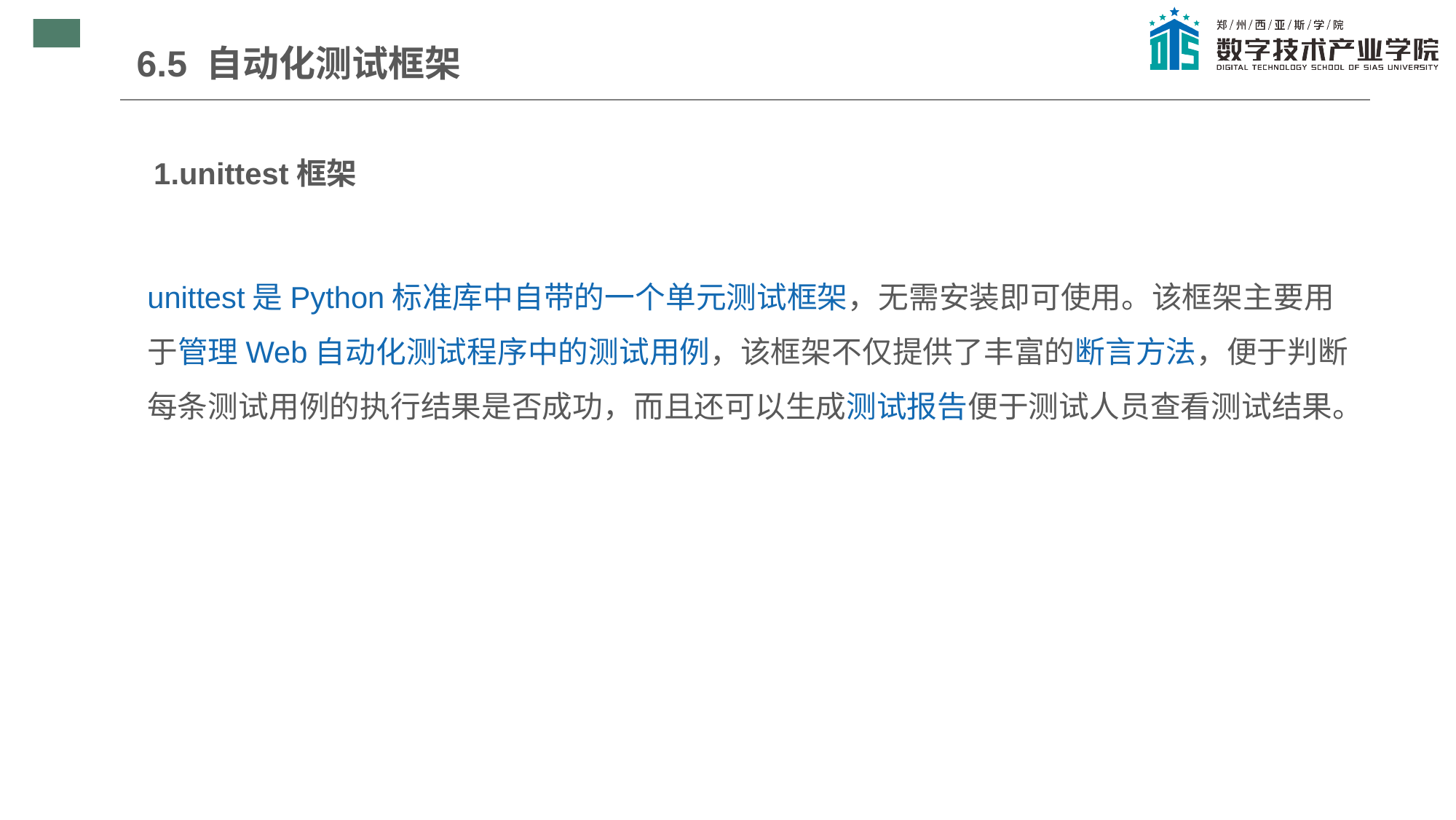

6.5 自动化测试框架
1.unittest框架
unittest是Python标准库中自带的一个单元测试框架，无需安装即可使用。该框架主要用于管理Web自动化测试程序中的测试用例，该框架不仅提供了丰富的断言方法，便于判断每条测试用例的执行结果是否成功，而且还可以生成测试报告便于测试人员查看测试结果。